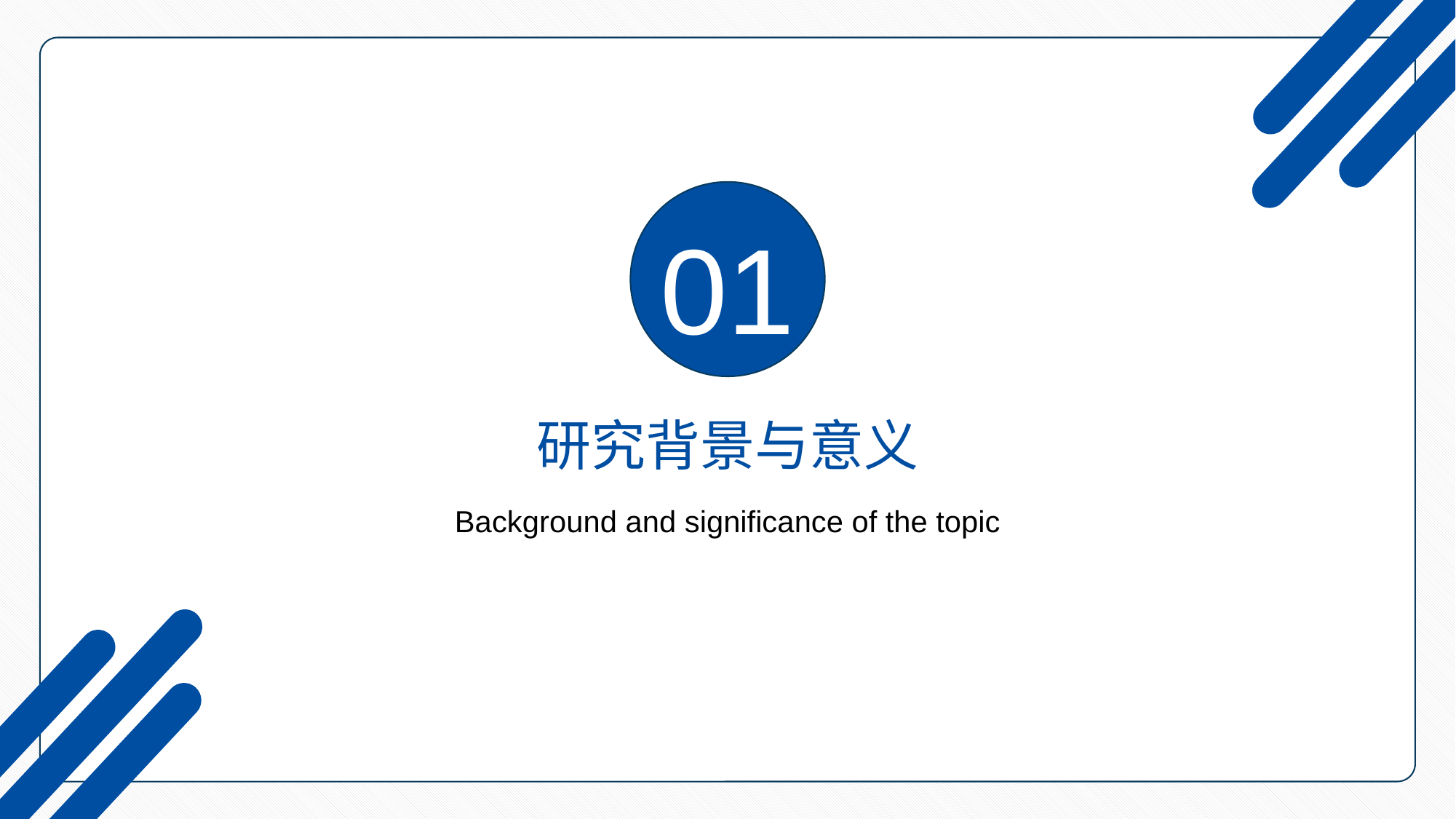

01
研究背景与意义
Background and significance of the topic